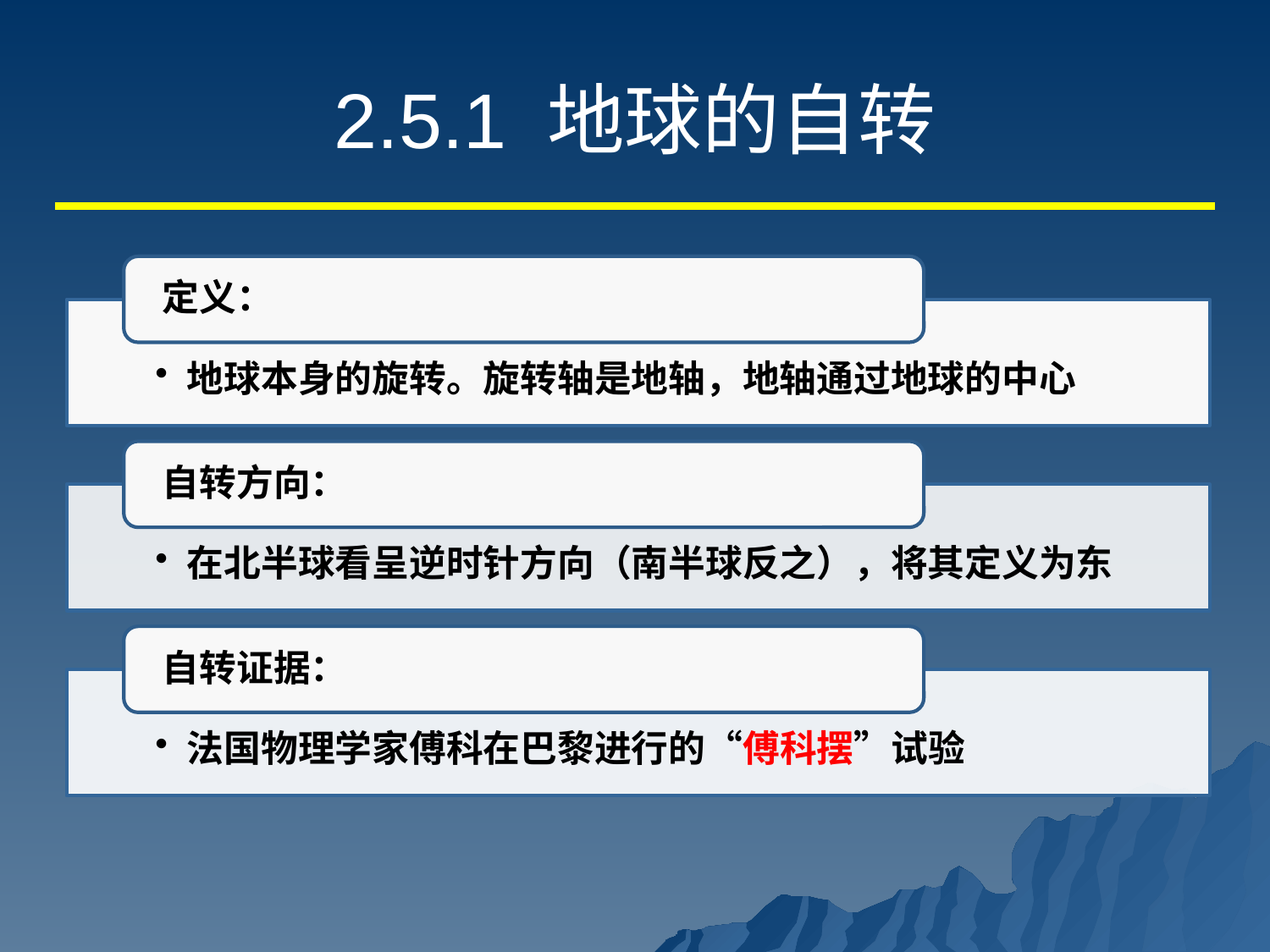

# 2.5.1 地球的自转
地球本身的旋转。旋转轴是地轴，地轴通过地球的中心
定义：
在北半球看呈逆时针方向（南半球反之），将其定义为东
自转方向：
法国物理学家傅科在巴黎进行的“傅科摆”试验
自转证据：